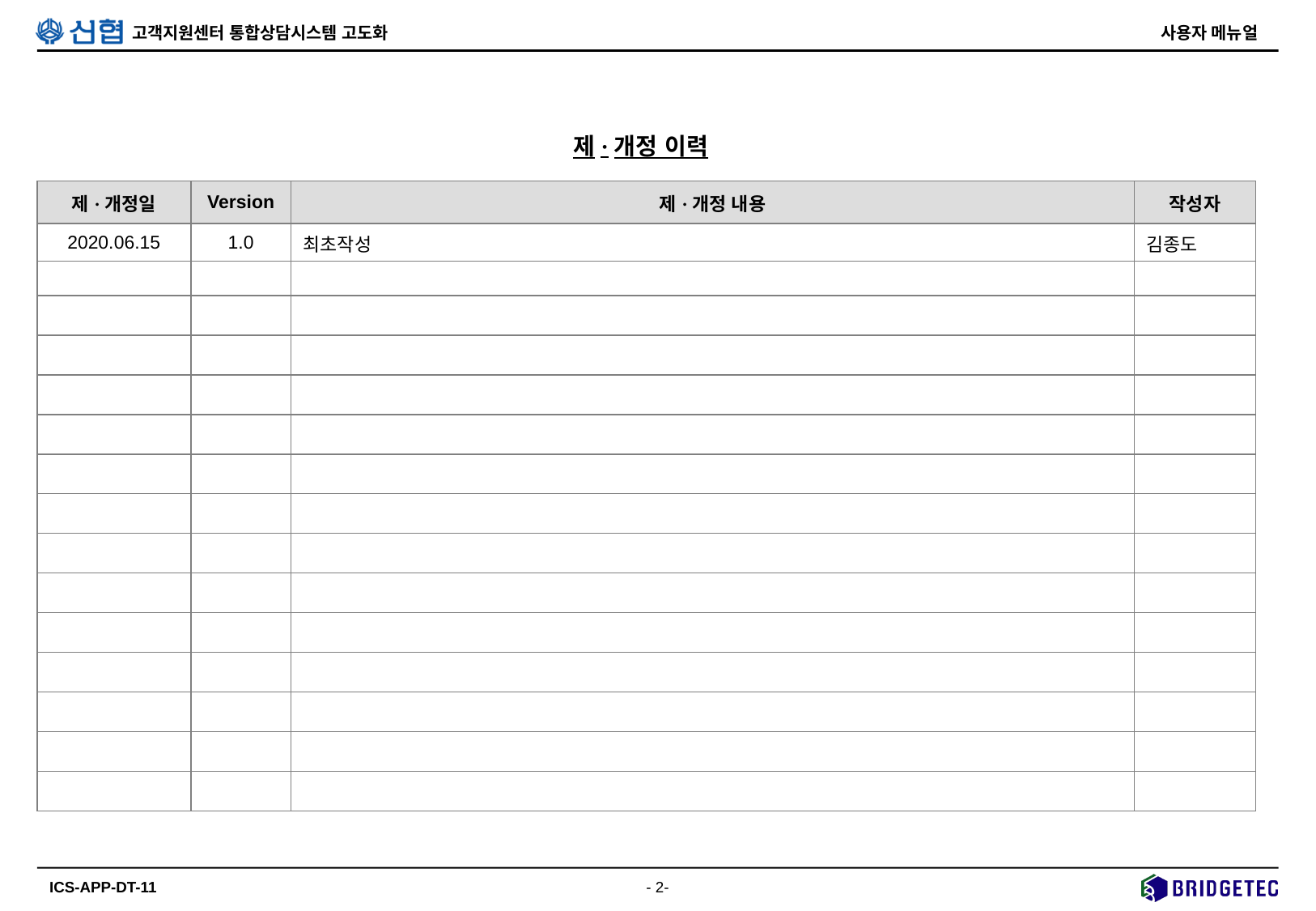

제·개정 이력
| 제·개정일 | Version | 제·개정 내용 | 작성자 |
| --- | --- | --- | --- |
| 2020.06.15 | 1.0 | 최초작성 | 김종도 |
|  |  |  |  |
|  |  |  |  |
|  |  |  |  |
|  |  |  |  |
|  |  |  |  |
|  |  |  |  |
|  |  |  |  |
|  |  |  |  |
|  |  |  |  |
|  |  |  |  |
|  |  |  |  |
|  |  |  |  |
|  |  |  |  |
|  |  |  |  |